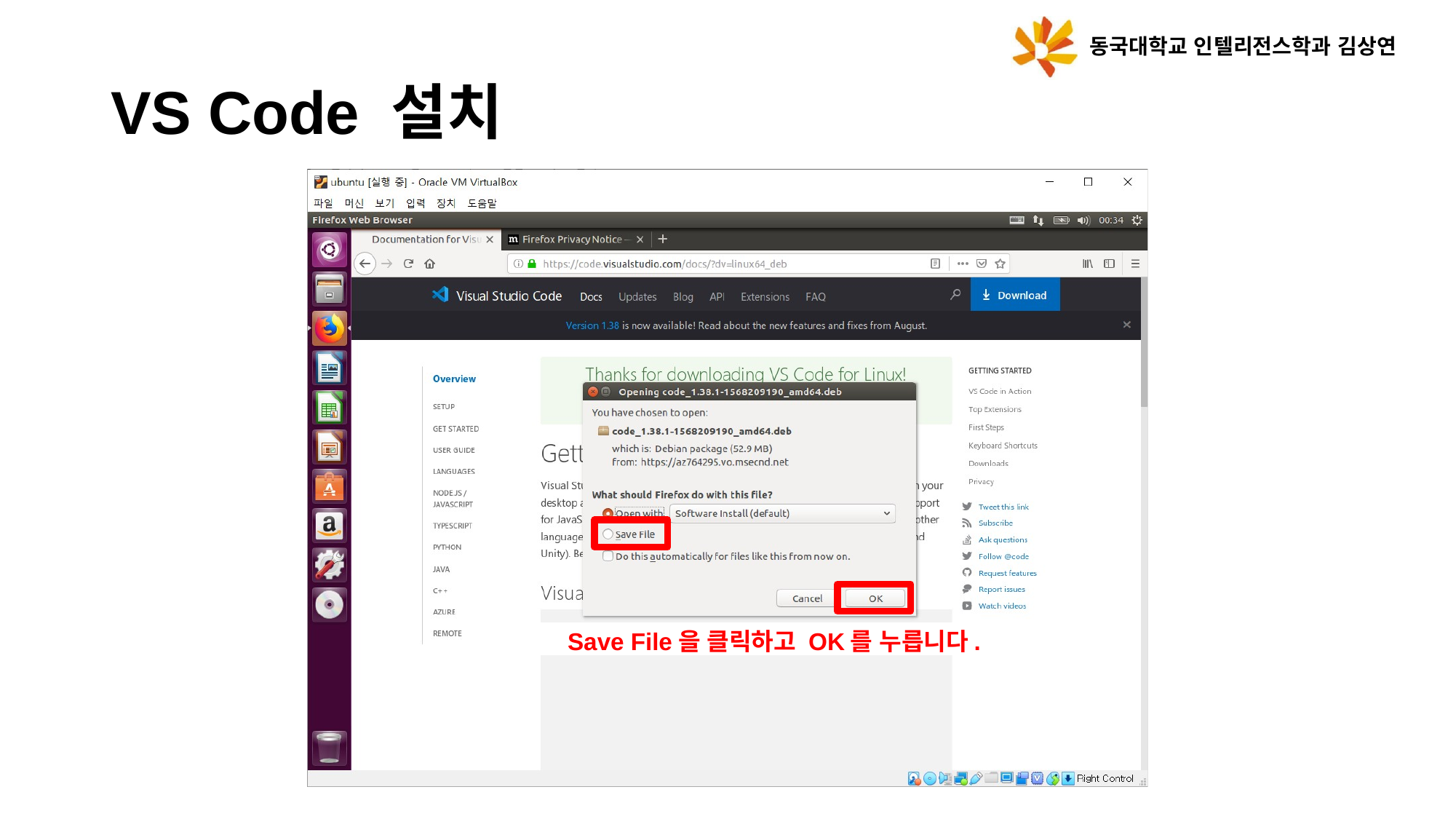

동국대학교 인텔리전스학과 김상연
# VS Code 설치

Save File을 클릭하고 OK를 누릅니다.